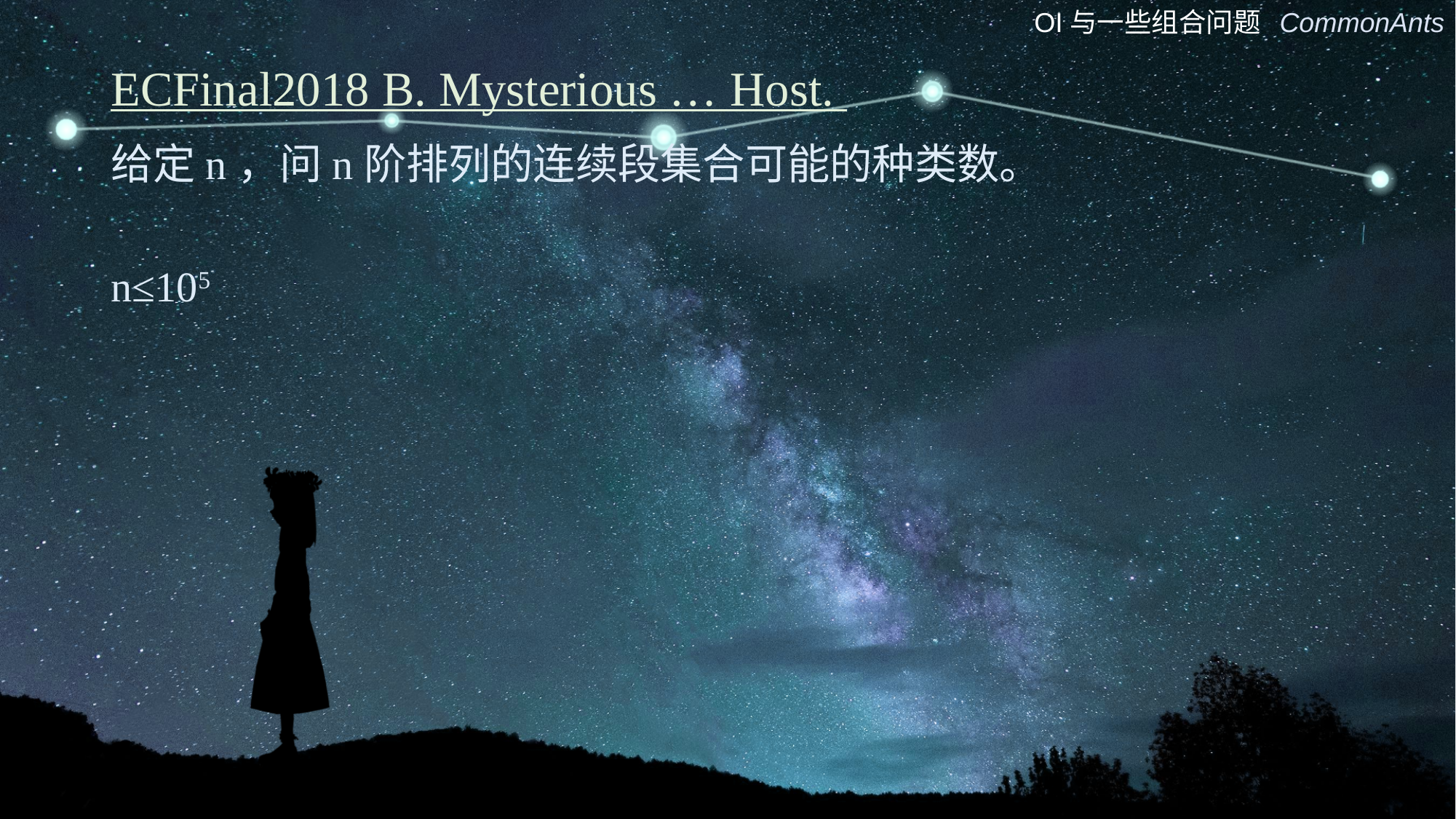

# ECFinal2018 B. Mysterious … Host.
给定n，问n阶排列的连续段集合可能的种类数。

n≤105